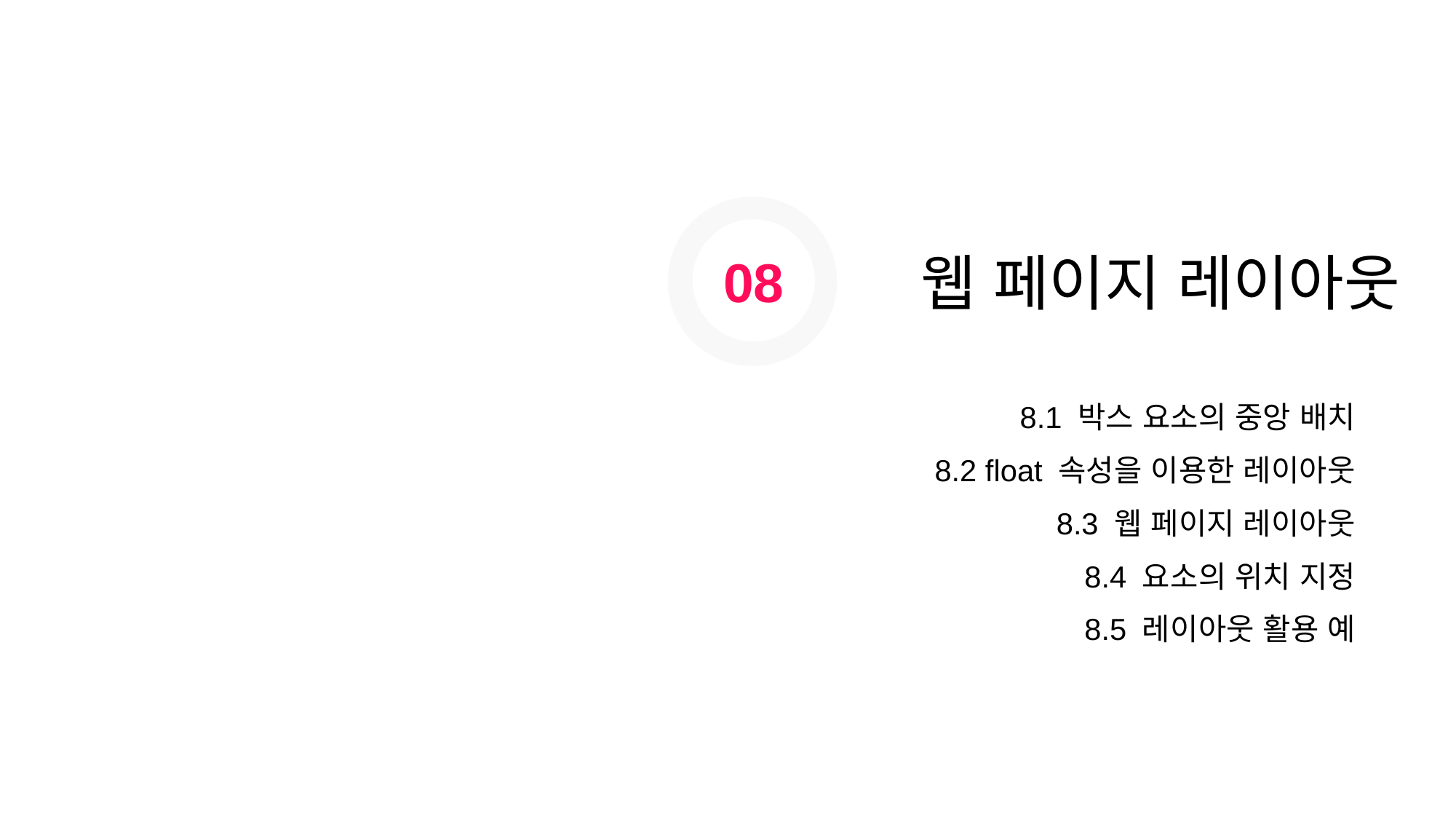

08
웹 페이지 레이아웃
8.1 박스 요소의 중앙 배치
8.2 float 속성을 이용한 레이아웃
8.3 웹 페이지 레이아웃
8.4 요소의 위치 지정
8.5 레이아웃 활용 예